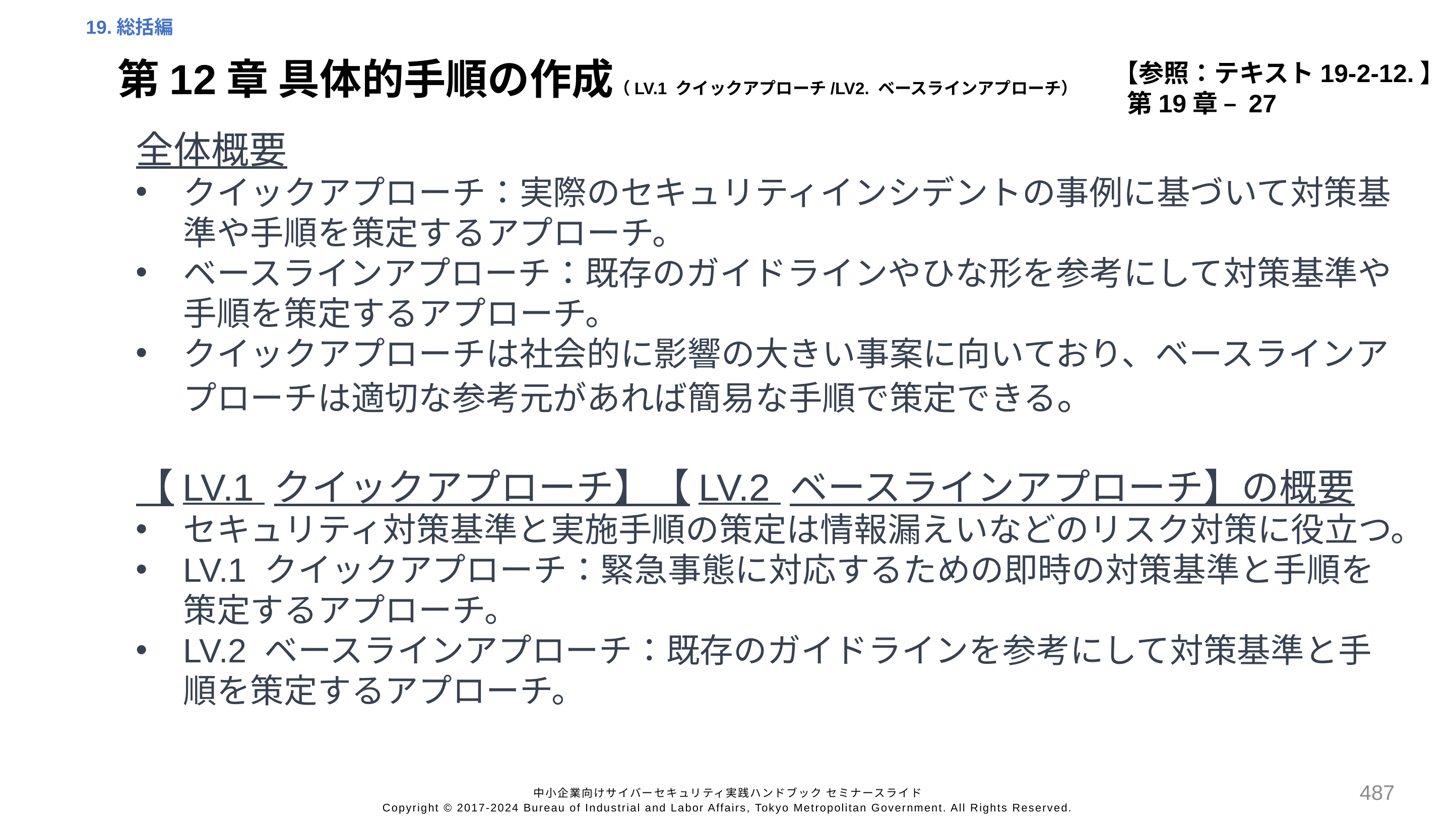

19.総括編
【参照：テキスト19-2-12.】
第19章 – 27
第12章 具体的手順の作成（LV.1 クイックアプローチ/LV2. ベースラインアプローチ）
全体概要
クイックアプローチ：実際のセキュリティインシデントの事例に基づいて対策基準や手順を策定するアプローチ。
ベースラインアプローチ：既存のガイドラインやひな形を参考にして対策基準や手順を策定するアプローチ。
クイックアプローチは社会的に影響の大きい事案に向いており、ベースラインアプローチは適切な参考元があれば簡易な手順で策定できる。

【LV.1 クイックアプローチ】【LV.2 ベースラインアプローチ】の概要
セキュリティ対策基準と実施手順の策定は情報漏えいなどのリスク対策に役立つ。
LV.1 クイックアプローチ：緊急事態に対応するための即時の対策基準と手順を策定するアプローチ。
LV.2 ベースラインアプローチ：既存のガイドラインを参考にして対策基準と手順を策定するアプローチ。

487